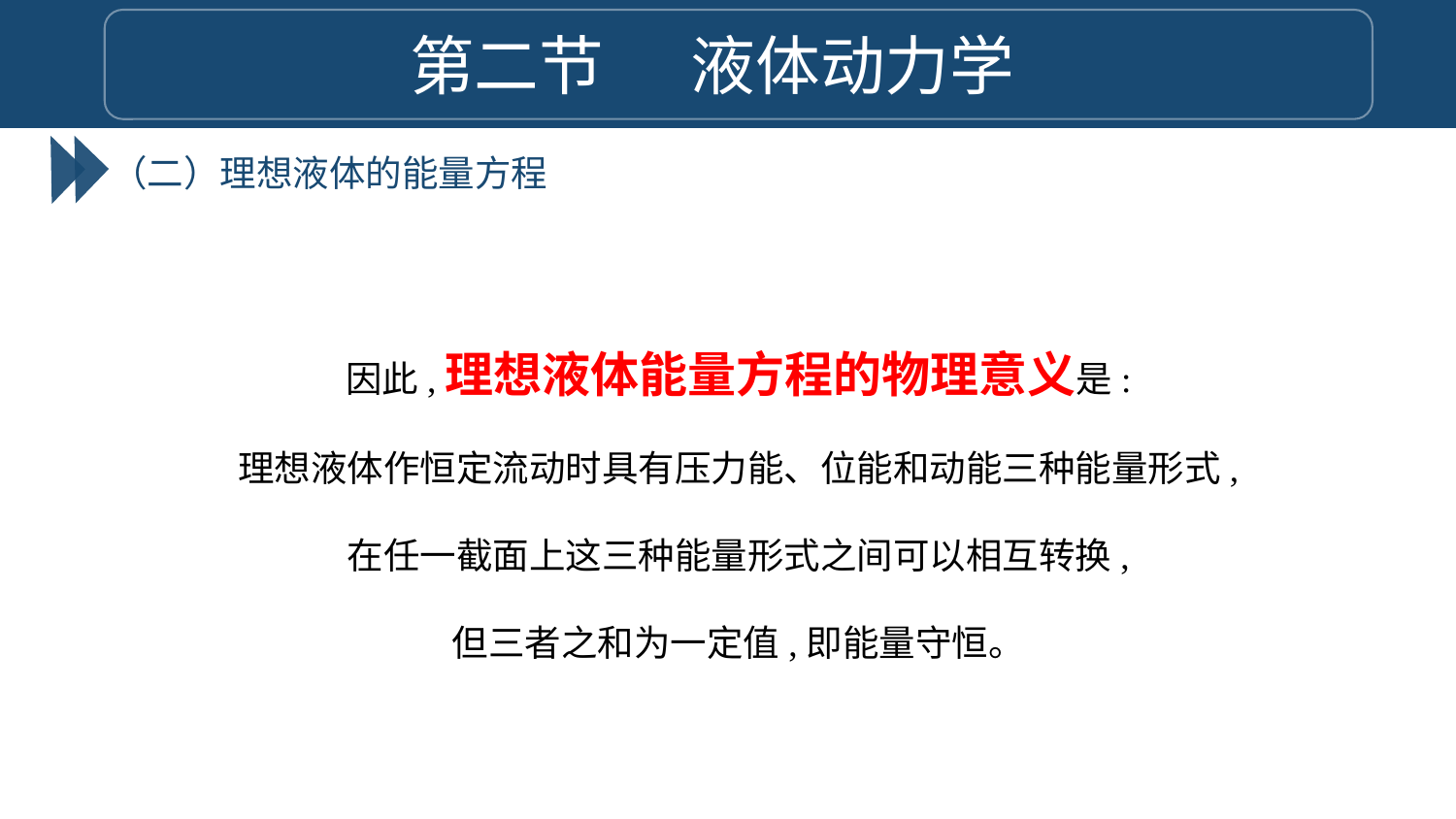

第二节      液体动力学
（二）理想液体的能量方程

因此,理想液体能量方程的物理意义是:
理想液体作恒定流动时具有压力能、位能和动能三种能量形式,
在任一截面上这三种能量形式之间可以相互转换,
但三者之和为一定值,即能量守恒。